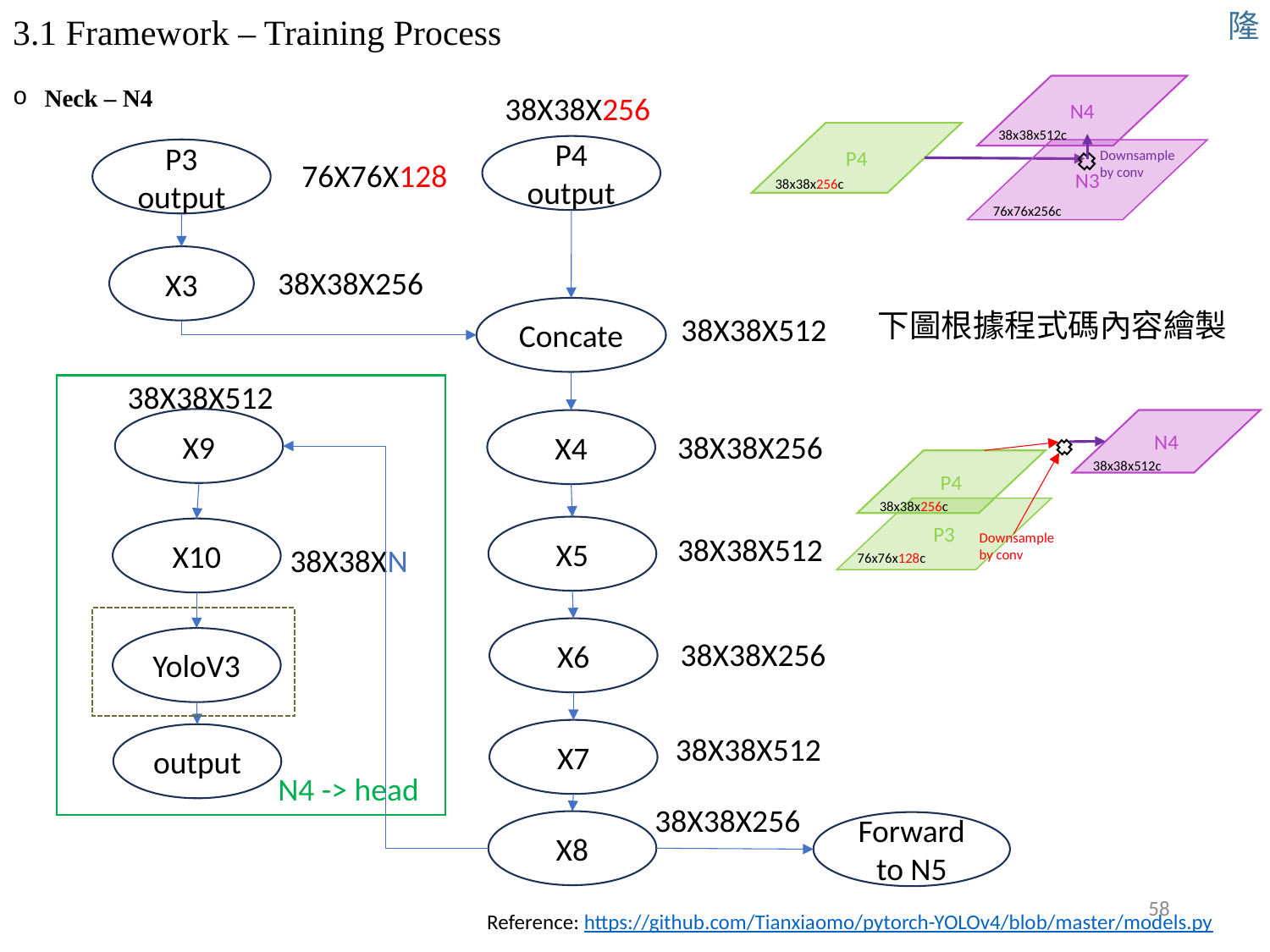

隆
# 3.1 Framework – Training Process
N4
38x38x512c
P4
N3
Downsample by conv

38x38x256c
76x76x256c
Neck – N4
38X38X256
P4 output
P3 output
X3
X4
76X76X128
38X38X256
Concate
下圖根據程式碼內容繪製
38X38X512
38X38X512

N4 -> head
X9
N4

38x38x512c
P4
38x38x256c
P3
Downsample by conv
76x76x128c
38X38X256
X5
X10
38X38X512
38X38XN

X6
YoloV3
38X38X256
X7
38X38X512
output
38X38X256
X8
Forward to N5
58
Reference: https://github.com/Tianxiaomo/pytorch-YOLOv4/blob/master/models.py